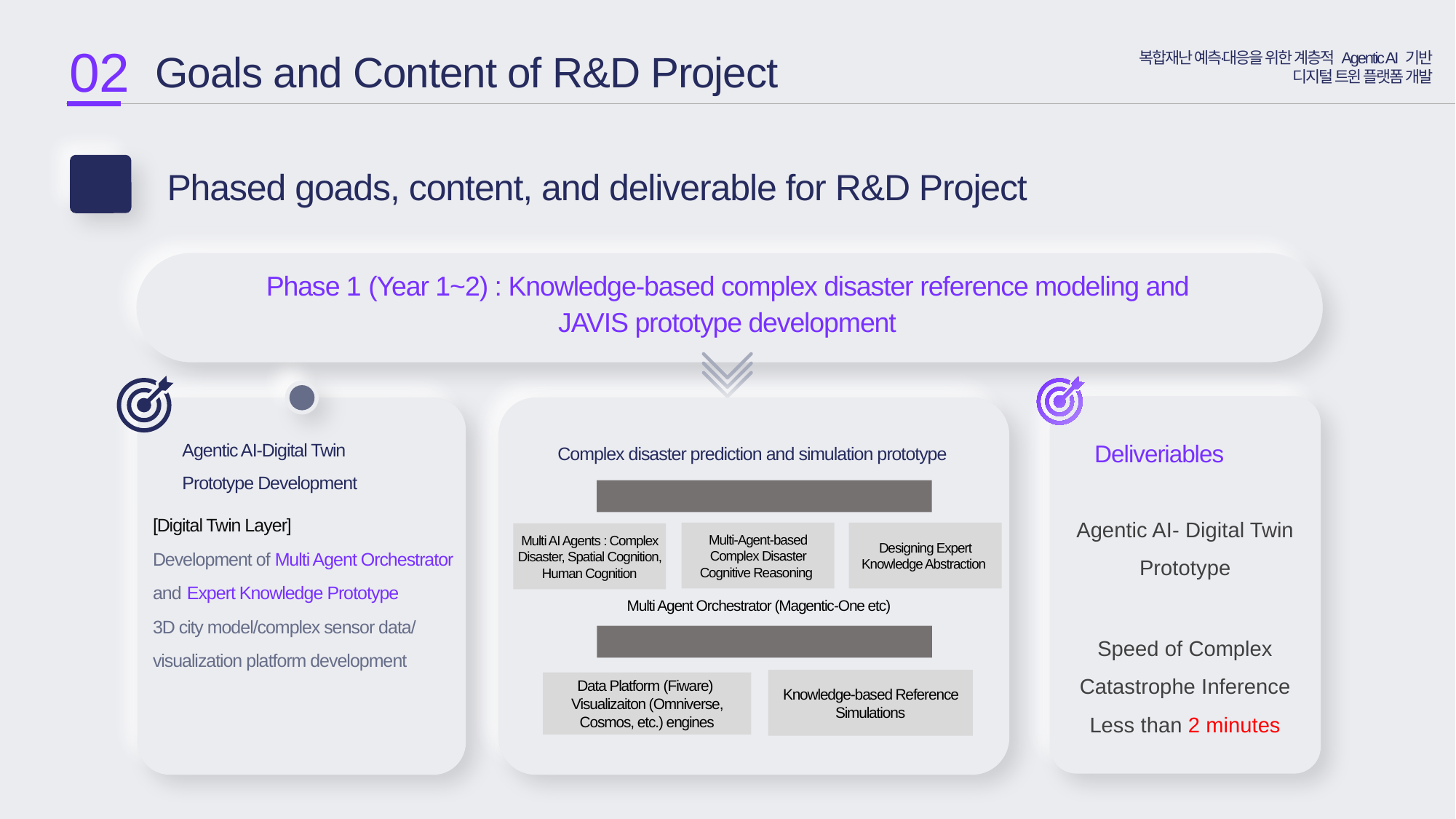

02
 Goals and Content of R&D Project
복합재난 예측∙대응을 위한 계층적 Agentic AI 기반
디지털 트윈 플랫폼 개발

Phased goads, content, and deliverable for R&D Project
2-3

Phase 1 (Year 1~2) : Knowledge-based complex disaster reference modeling and JAVIS prototype development

2

Agentic AI-Digital Twin
Prototype Development
Complex disaster prediction and simulation prototype
Deliveriables
[Multi AI Agent Orchestrator Prototype]
Agentic AI- Digital Twin
Prototype
[Digital Twin Layer]
Development of Multi Agent Orchestrator and Expert Knowledge Prototype
3D city model/complex sensor data/visualization platform development
Multi-Agent-based Complex Disaster Cognitive Reasoning
Designing Expert Knowledge Abstraction
Multi AI Agents : Complex Disaster, Spatial Cognition, Human Cognition
Multi Agent Orchestrator (Magentic-One etc)
Speed of Complex Catastrophe Inference
Less than 2 minutes
[Complex Disaster Simulation]
Knowledge-based Reference Simulations
Data Platform (Fiware)
Visualizaiton (Omniverse, Cosmos, etc.) engines